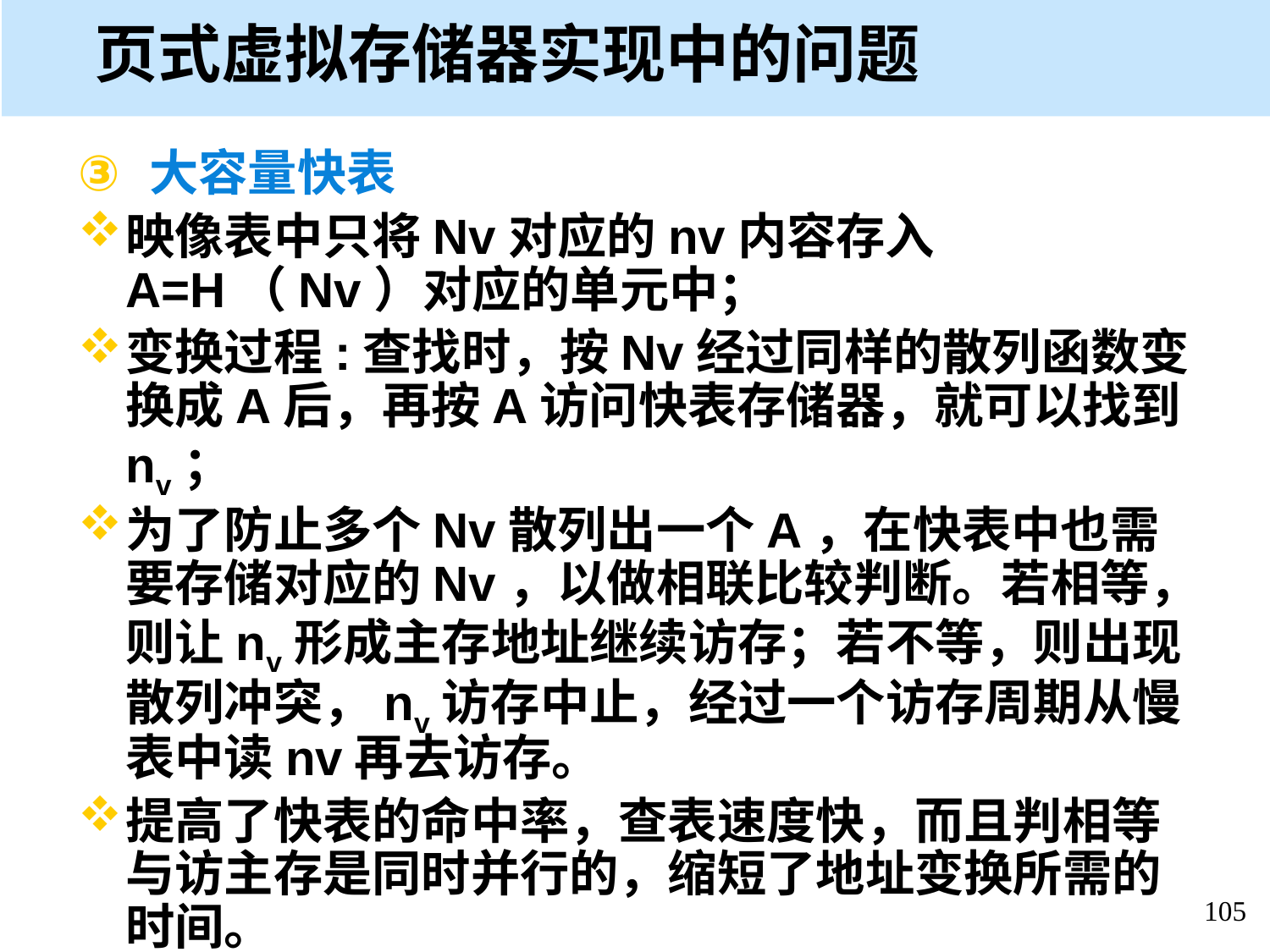

# 页式虚拟存储器实现中的问题
大容量快表
映像表中只将Nv对应的nv内容存入A=H（Nv）对应的单元中；
变换过程:查找时，按Nv经过同样的散列函数变换成A后，再按A访问快表存储器，就可以找到nv；
为了防止多个Nv散列出一个A，在快表中也需要存储对应的Nv，以做相联比较判断。若相等，则让nv形成主存地址继续访存；若不等，则出现散列冲突，nv访存中止，经过一个访存周期从慢表中读nv再去访存。
提高了快表的命中率，查表速度快，而且判相等与访主存是同时并行的，缩短了地址变换所需的时间。